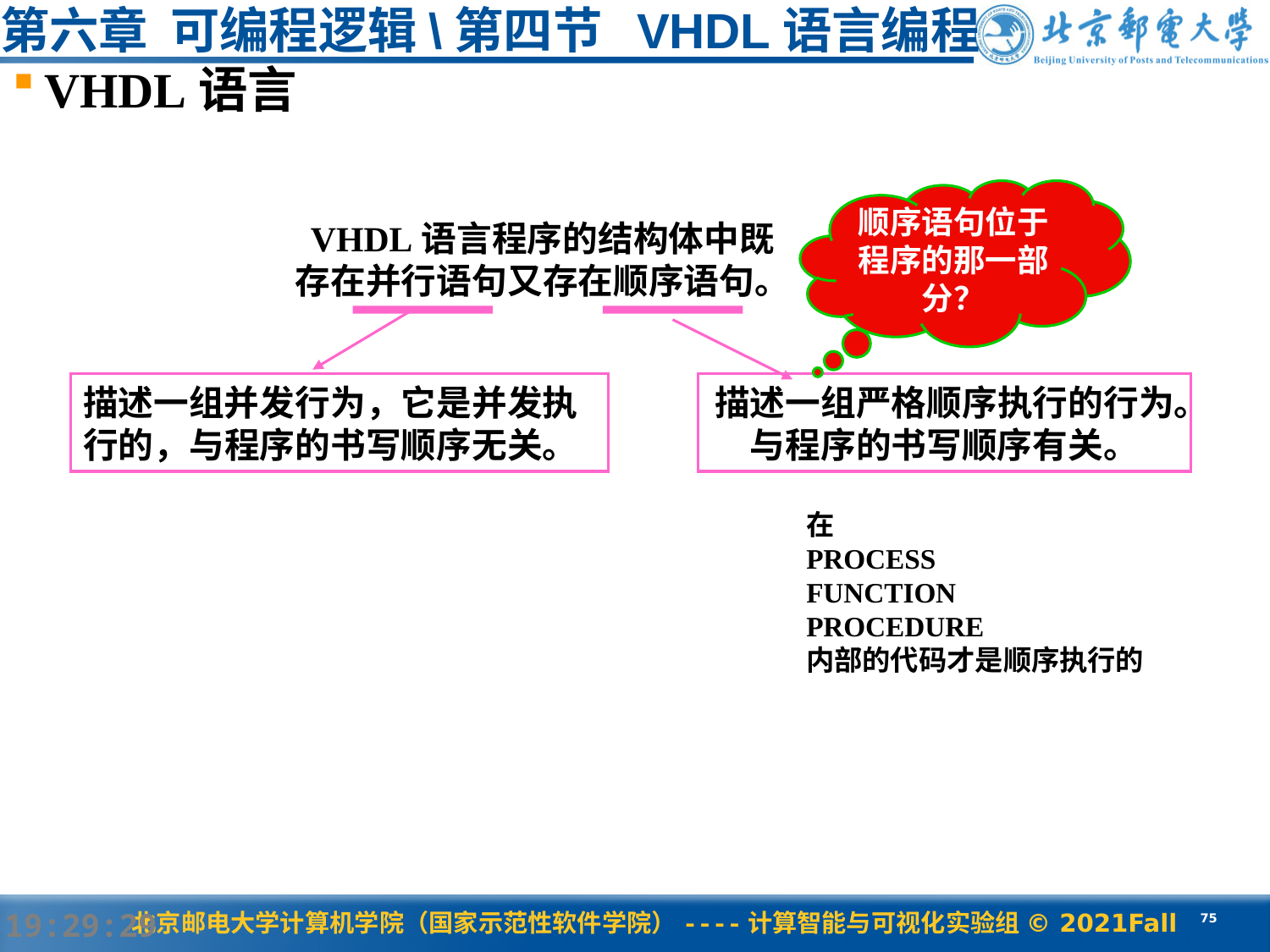

# 第六章  可编程逻辑\第四节  VHDL语言编程
VHDL语言

顺序语句位于程序的那一部分？
VHDL语言程序的结构体中既存在并行语句又存在顺序语句。

描述一组并发行为，它是并发执行的，与程序的书写顺序无关。

描述一组严格顺序执行的行为。与程序的书写顺序有关。
在
PROCESS
FUNCTION
PROCEDURE
内部的代码才是顺序执行的